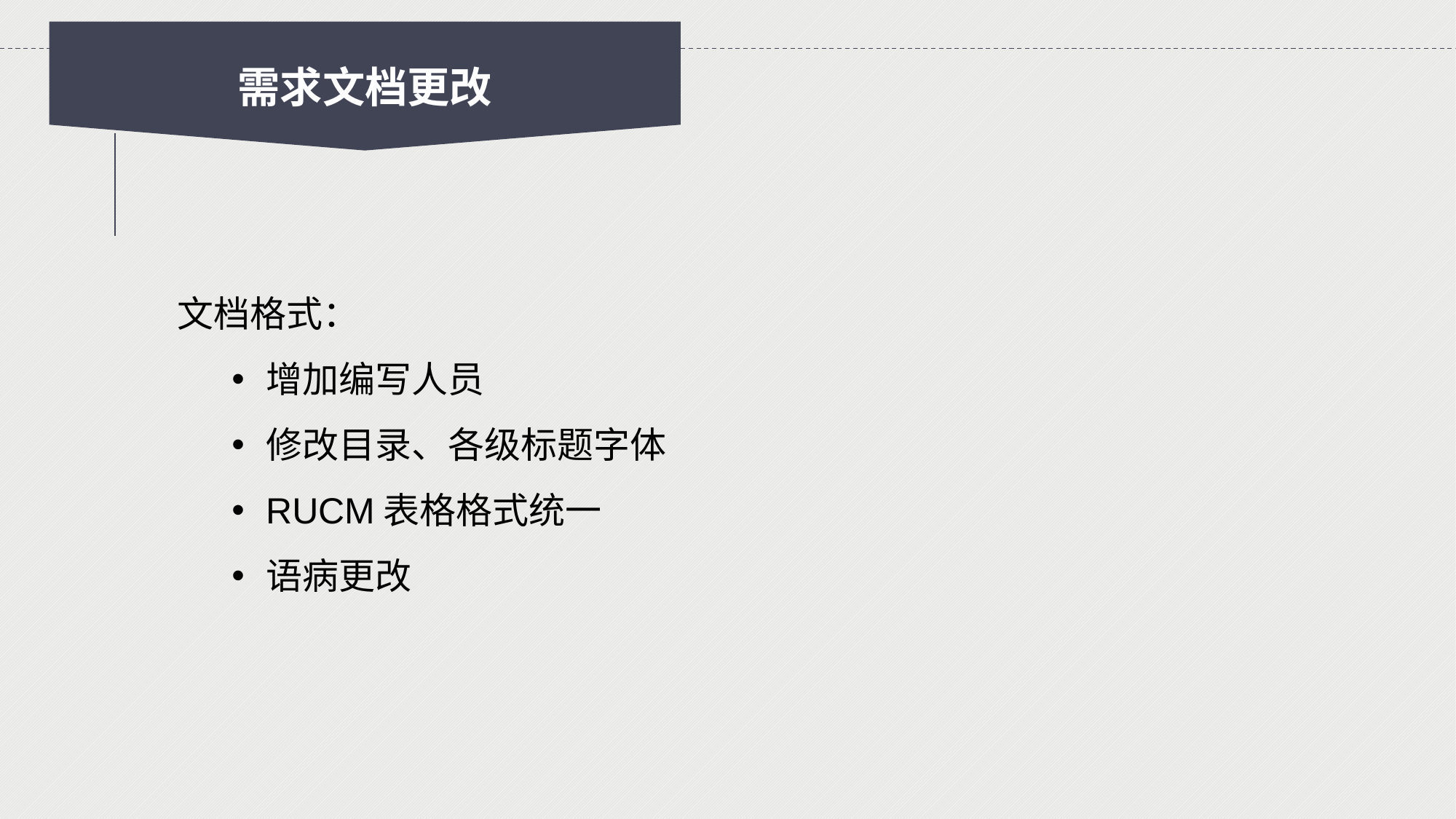

需求文档更改
文档格式：
增加编写人员
修改目录、各级标题字体
RUCM表格格式统一
语病更改